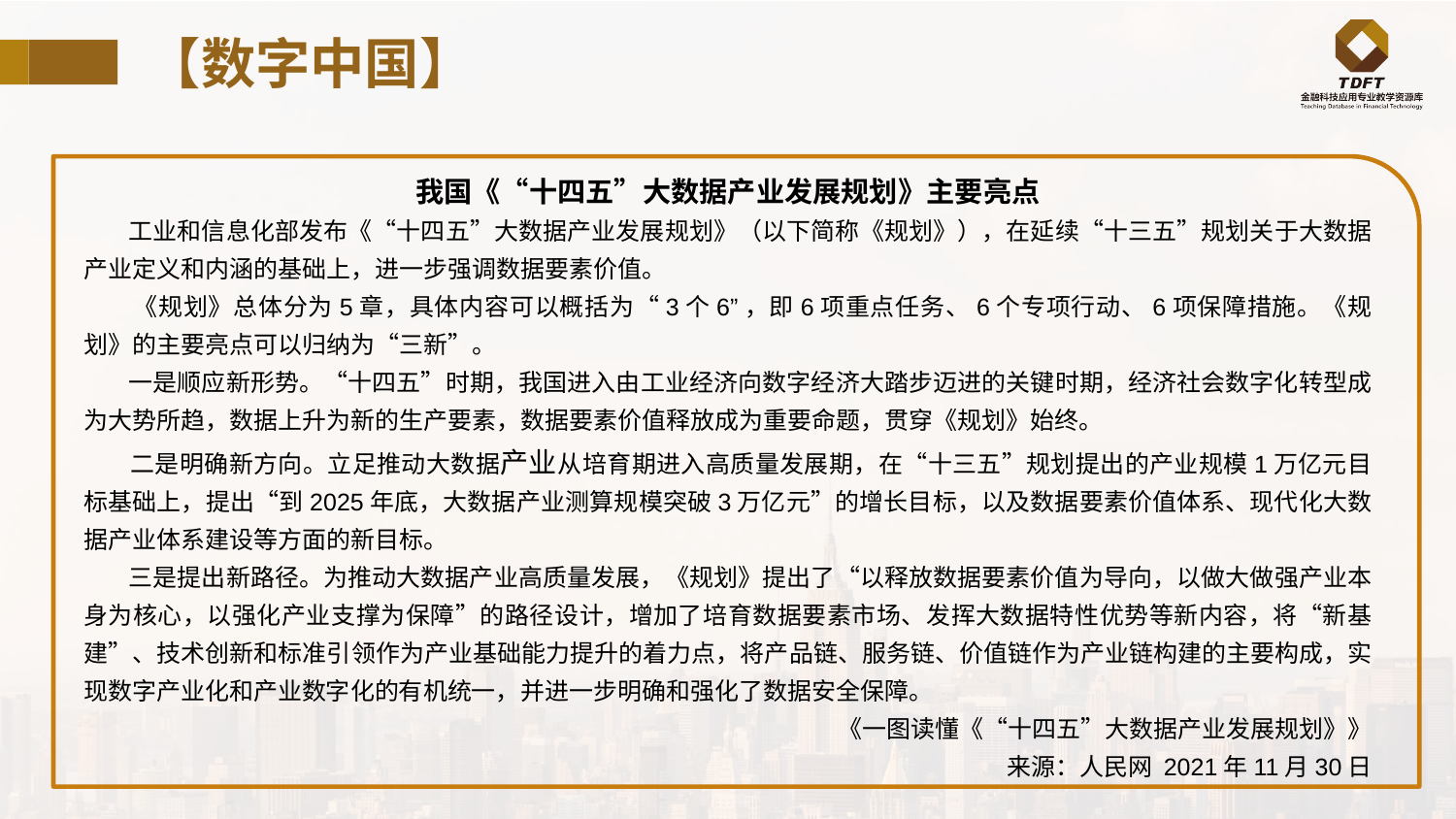

# 【数字中国】

我国《“十四五”大数据产业发展规划》主要亮点
       工业和信息化部发布《“十四五”大数据产业发展规划》（以下简称《规划》），在延续“十三五”规划关于大数据产业定义和内涵的基础上，进一步强调数据要素价值。
       《规划》总体分为5章，具体内容可以概括为“3个6”，即6项重点任务、6个专项行动、6项保障措施。《规划》的主要亮点可以归纳为“三新”。
       一是顺应新形势。“十四五”时期，我国进入由工业经济向数字经济大踏步迈进的关键时期，经济社会数字化转型成为大势所趋，数据上升为新的生产要素，数据要素价值释放成为重要命题，贯穿《规划》始终。
       二是明确新方向。立足推动大数据产业从培育期进入高质量发展期，在“十三五”规划提出的产业规模1万亿元目标基础上，提出“到2025年底，大数据产业测算规模突破3万亿元”的增长目标，以及数据要素价值体系、现代化大数据产业体系建设等方面的新目标。
       三是提出新路径。为推动大数据产业高质量发展，《规划》提出了“以释放数据要素价值为导向，以做大做强产业本身为核心，以强化产业支撑为保障”的路径设计，增加了培育数据要素市场、发挥大数据特性优势等新内容，将“新基建”、技术创新和标准引领作为产业基础能力提升的着力点，将产品链、服务链、价值链作为产业链构建的主要构成，实现数字产业化和产业数字化的有机统一，并进一步明确和强化了数据安全保障。
《一图读懂《“十四五”大数据产业发展规划》》
来源：人民网 2021年11月30日